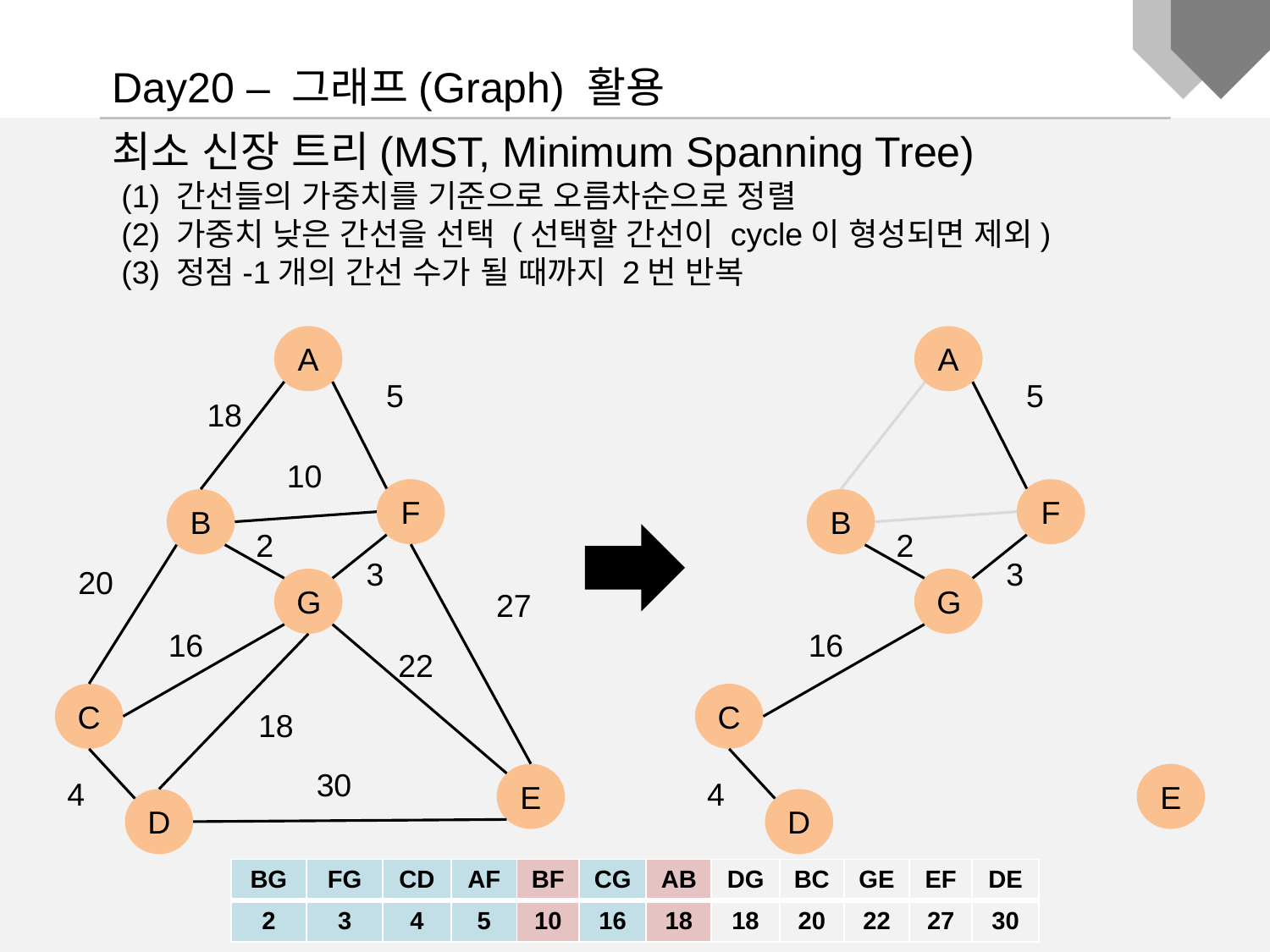

Day20 – 그래프(Graph) 활용
최소 신장 트리(MST, Minimum Spanning Tree)
 (1) 간선들의 가중치를 기준으로 오름차순으로 정렬
 (2) 가중치 낮은 간선을 선택 (선택할 간선이 cycle이 형성되면 제외)
 (3) 정점-1개의 간선 수가 될 때까지 2번 반복
A
A
5
5
18
10
F
F
B
B
2
2

3
3
20
G
G
27
16
16
22
C
C
18
30
E
E
4
4
D
D
| BG | FG | CD | AF | BF | CG | AB | DG | BC | GE | EF | DE |
| --- | --- | --- | --- | --- | --- | --- | --- | --- | --- | --- | --- |
| 2 | 3 | 4 | 5 | 10 | 16 | 18 | 18 | 20 | 22 | 27 | 30 |